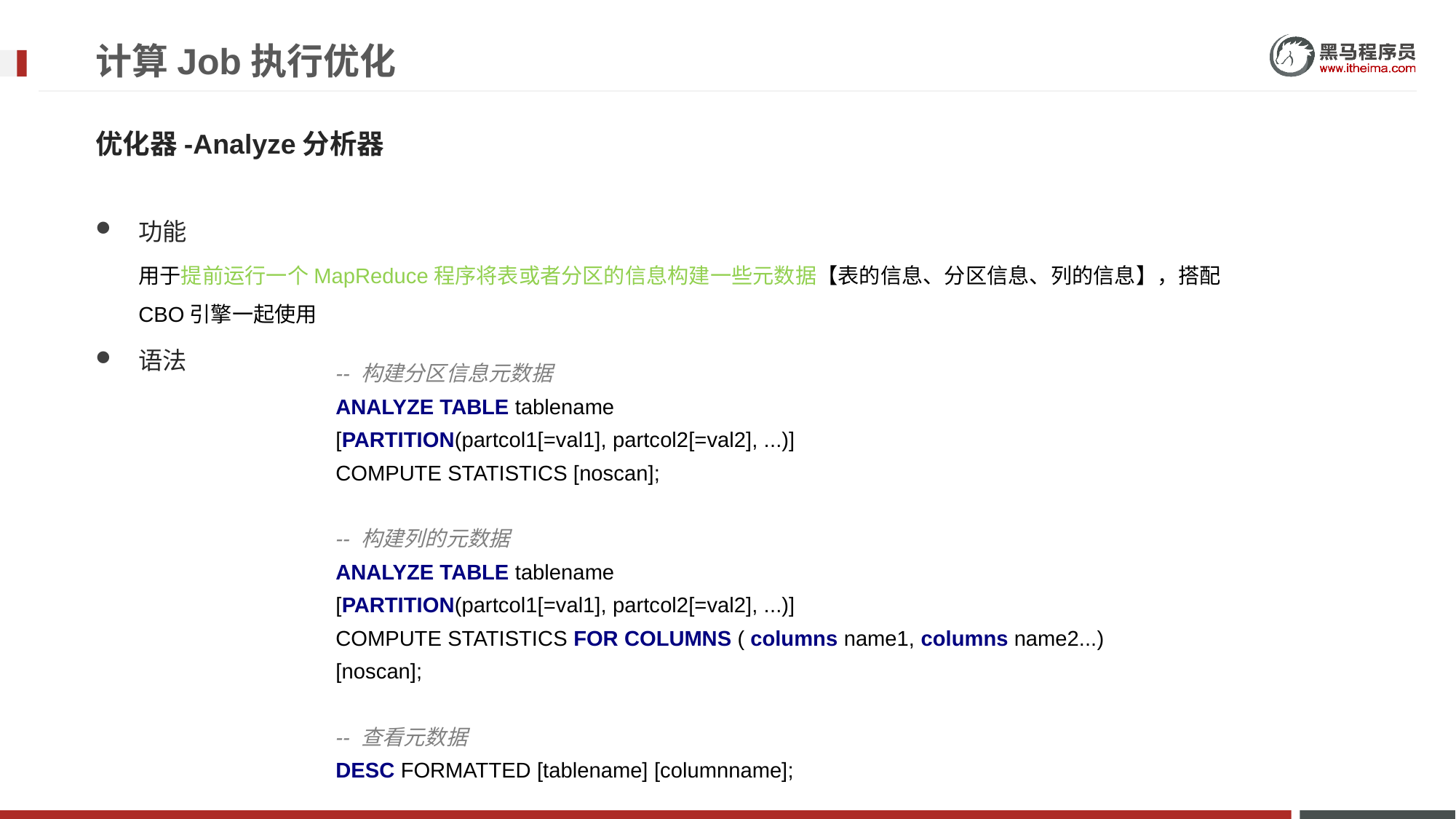

# 计算Job执行优化
优化器-Analyze分析器
功能
用于提前运行一个MapReduce程序将表或者分区的信息构建一些元数据【表的信息、分区信息、列的信息】，搭配CBO引擎一起使用
语法

-- 构建分区信息元数据
ANALYZE TABLE tablename
[PARTITION(partcol1[=val1], partcol2[=val2], ...)]
COMPUTE STATISTICS [noscan];
-- 构建列的元数据
ANALYZE TABLE tablename
[PARTITION(partcol1[=val1], partcol2[=val2], ...)]
COMPUTE STATISTICS FOR COLUMNS ( columns name1, columns name2...) [noscan];
-- 查看元数据
DESC FORMATTED [tablename] [columnname];